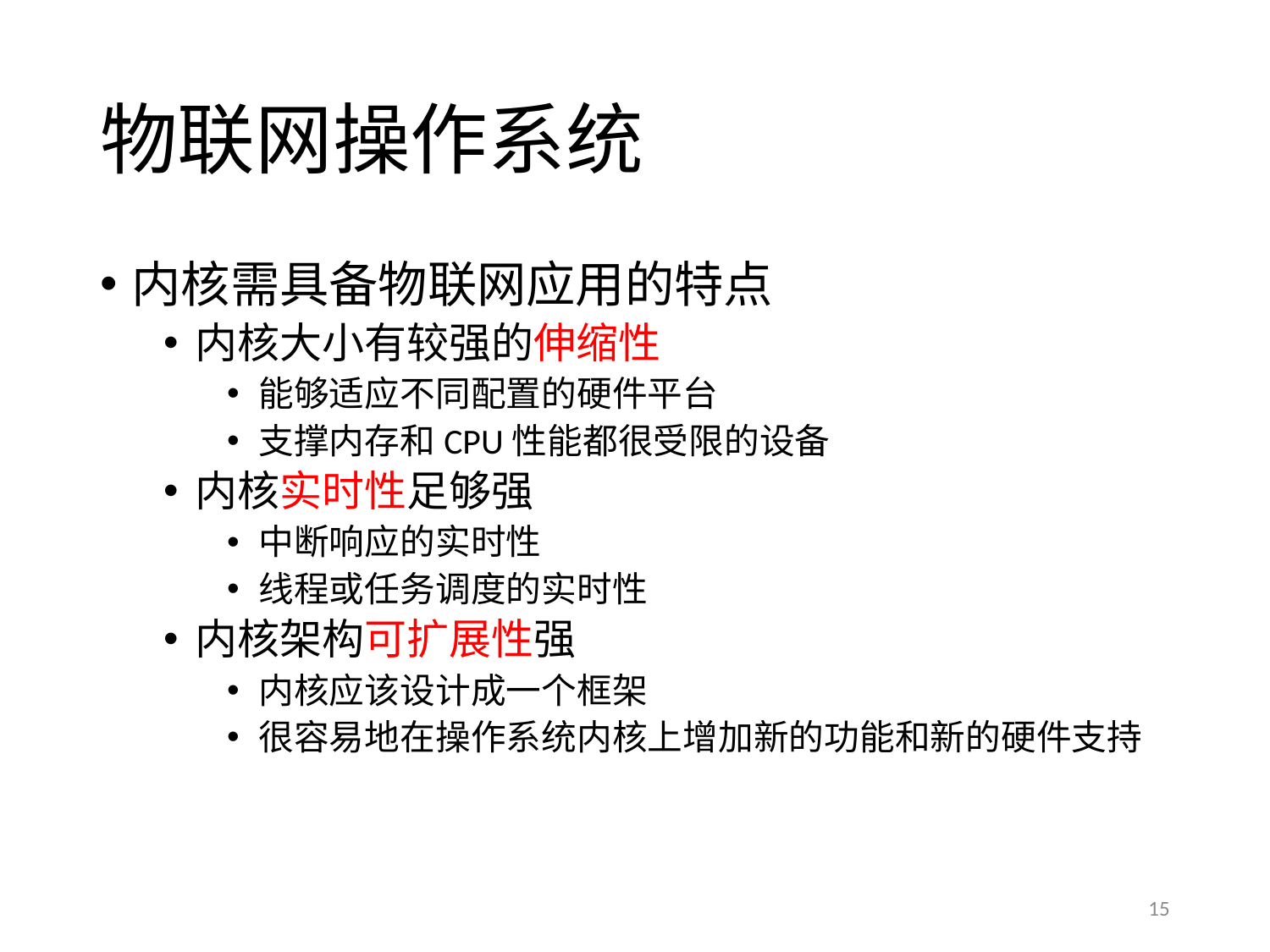

# 物联网操作系统
内核需具备物联网应用的特点
内核大小有较强的伸缩性
能够适应不同配置的硬件平台
支撑内存和CPU性能都很受限的设备
内核实时性足够强
中断响应的实时性
线程或任务调度的实时性
内核架构可扩展性强
内核应该设计成一个框架
很容易地在操作系统内核上增加新的功能和新的硬件支持
15